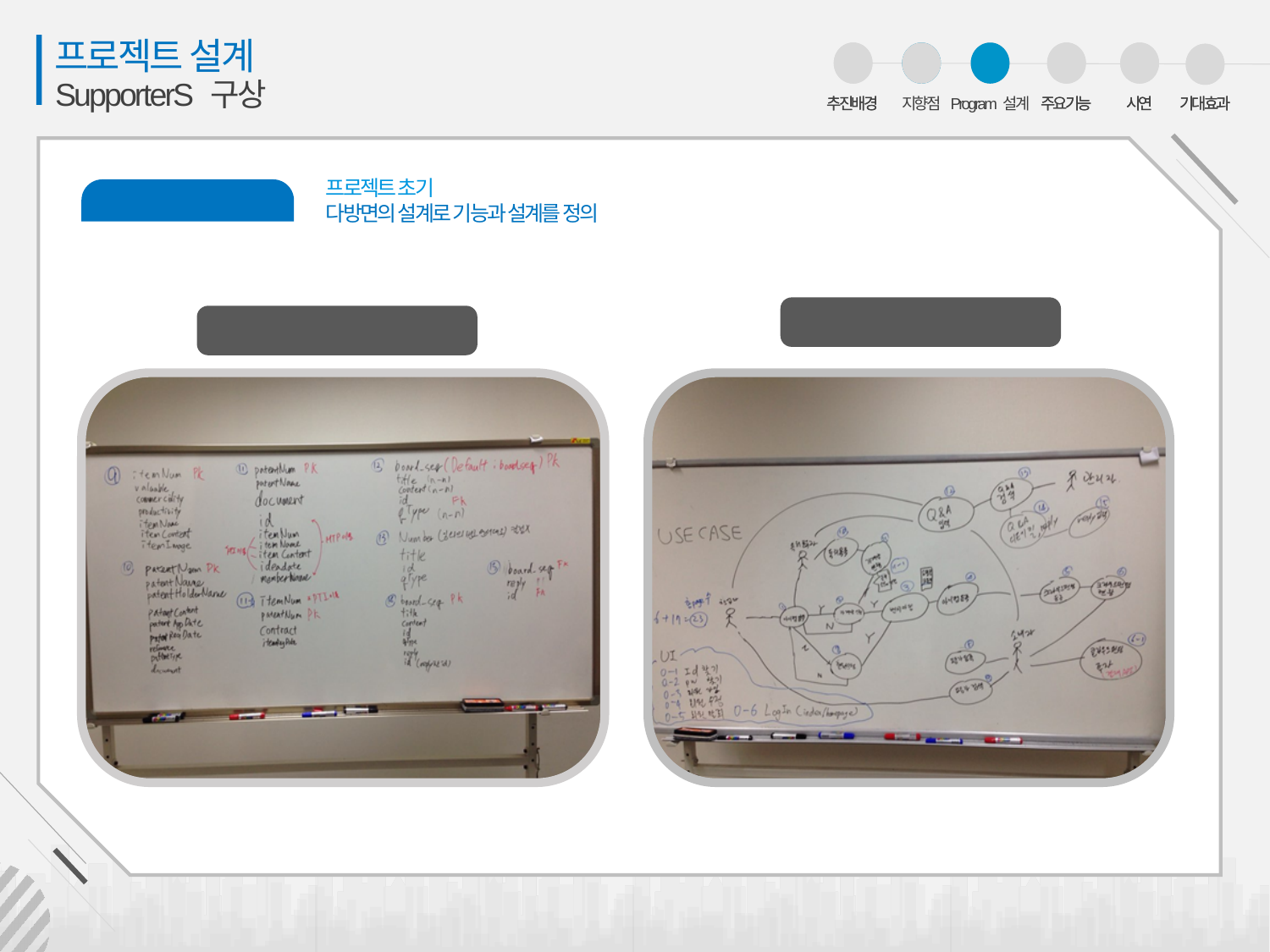

프로젝트 설계

SupporterS 구상

01
추진배경

01
추진배경

02

02

03
Program 설계

03

04
주요기능

04
주요기능

05
시연

05
시연

06
기대효과

06
기대효과
지향점
프로젝트 초기
다방면의 설계로 기능과 설계를 정의

프로젝트 설계
USE CASE
(유스케이스 구상 단계)

DB TABLE 설계
(테이블 설계 단계)